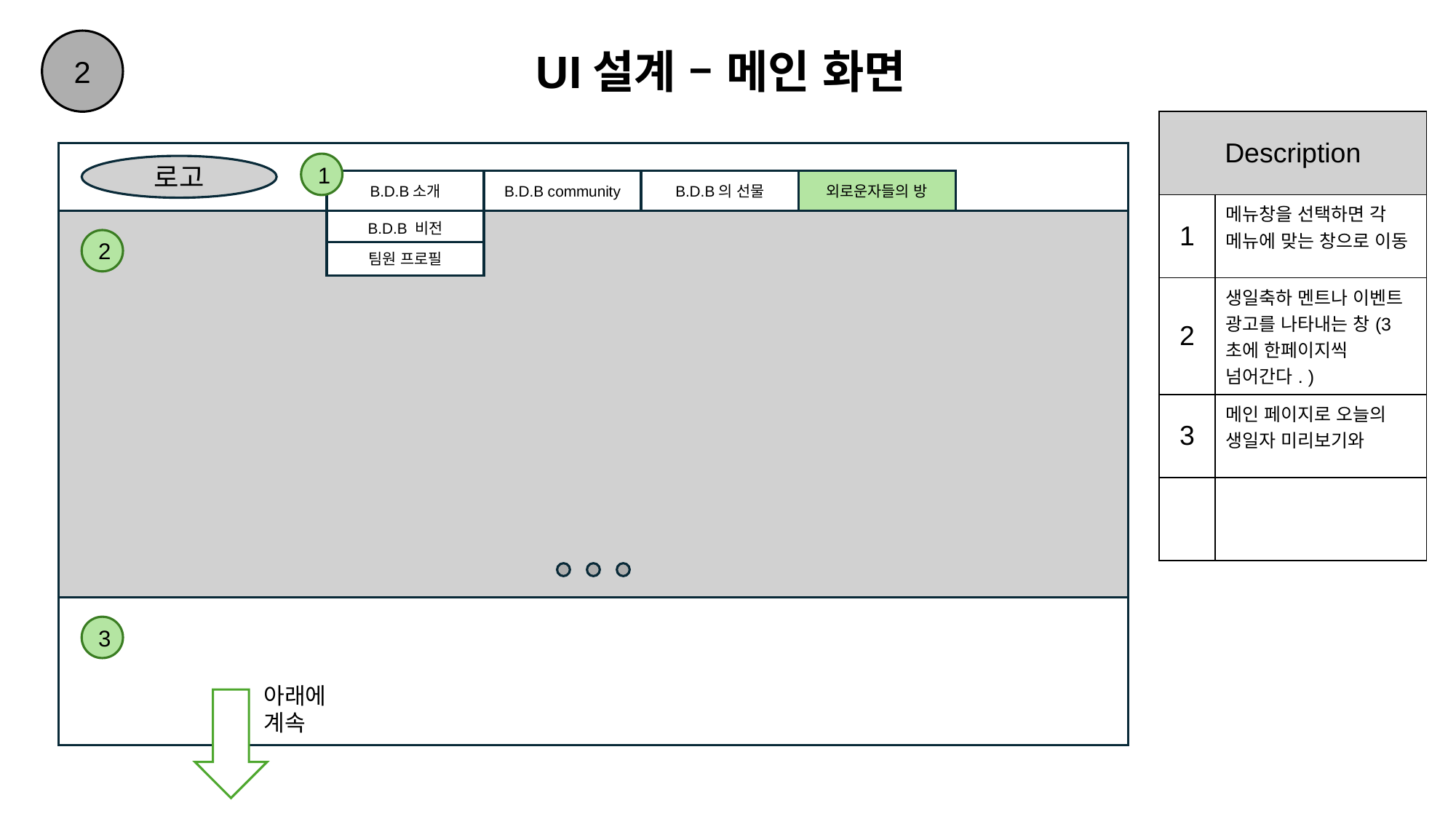

2
# UI설계 – 메인 화면
| Description |  |
| --- | --- |
| 1 | 메뉴창을 선택하면 각 메뉴에 맞는 창으로 이동 |
| 2 | 생일축하 멘트나 이벤트 광고를 나타내는 창(3초에 한페이지씩 넘어간다. ) |
| 3 | 메인 페이지로 오늘의 생일자 미리보기와 |
|  |  |

1
로고
외로운자들의 방
B.D.B소개
B.D.B community
B.D.B의 선물
B.D.B 비전

2
팀원 프로필

3
아래에 계속